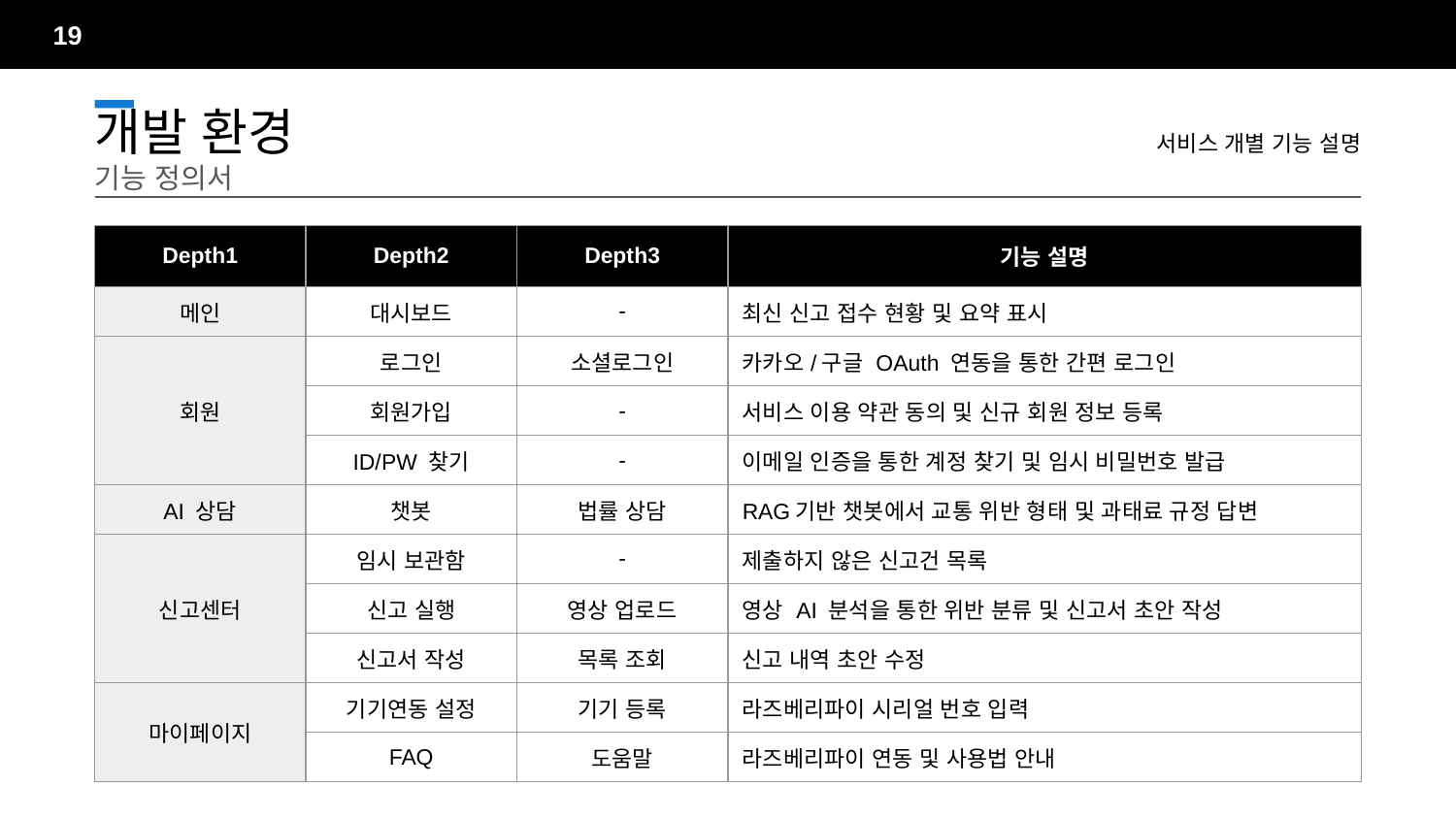

19

서비스 개별 기능 설명
개발 환경		기능 정의서
| Depth1 | Depth2 | Depth3 | 기능 설명 |
| --- | --- | --- | --- |
| 메인 | 대시보드 | - | 최신 신고 접수 현황 및 요약 표시 |
| 회원 | 로그인 | 소셜로그인 | 카카오/구글 OAuth 연동을 통한 간편 로그인 |
|  | 회원가입 | - | 서비스 이용 약관 동의 및 신규 회원 정보 등록 |
|  | ID/PW 찾기 | - | 이메일 인증을 통한 계정 찾기 및 임시 비밀번호 발급 |
| AI 상담 | 챗봇 | 법률 상담 | RAG기반 챗봇에서 교통 위반 형태 및 과태료 규정 답변 |
| 신고센터 | 임시 보관함 | - | 제출하지 않은 신고건 목록 |
|  | 신고 실행 | 영상 업로드 | 영상 AI 분석을 통한 위반 분류 및 신고서 초안 작성 |
|  | 신고서 작성 | 목록 조회 | 신고 내역 초안 수정 |
| 마이페이지 | 기기연동 설정 | 기기 등록 | 라즈베리파이 시리얼 번호 입력 |
|  | FAQ | 도움말 | 라즈베리파이 연동 및 사용법 안내 |